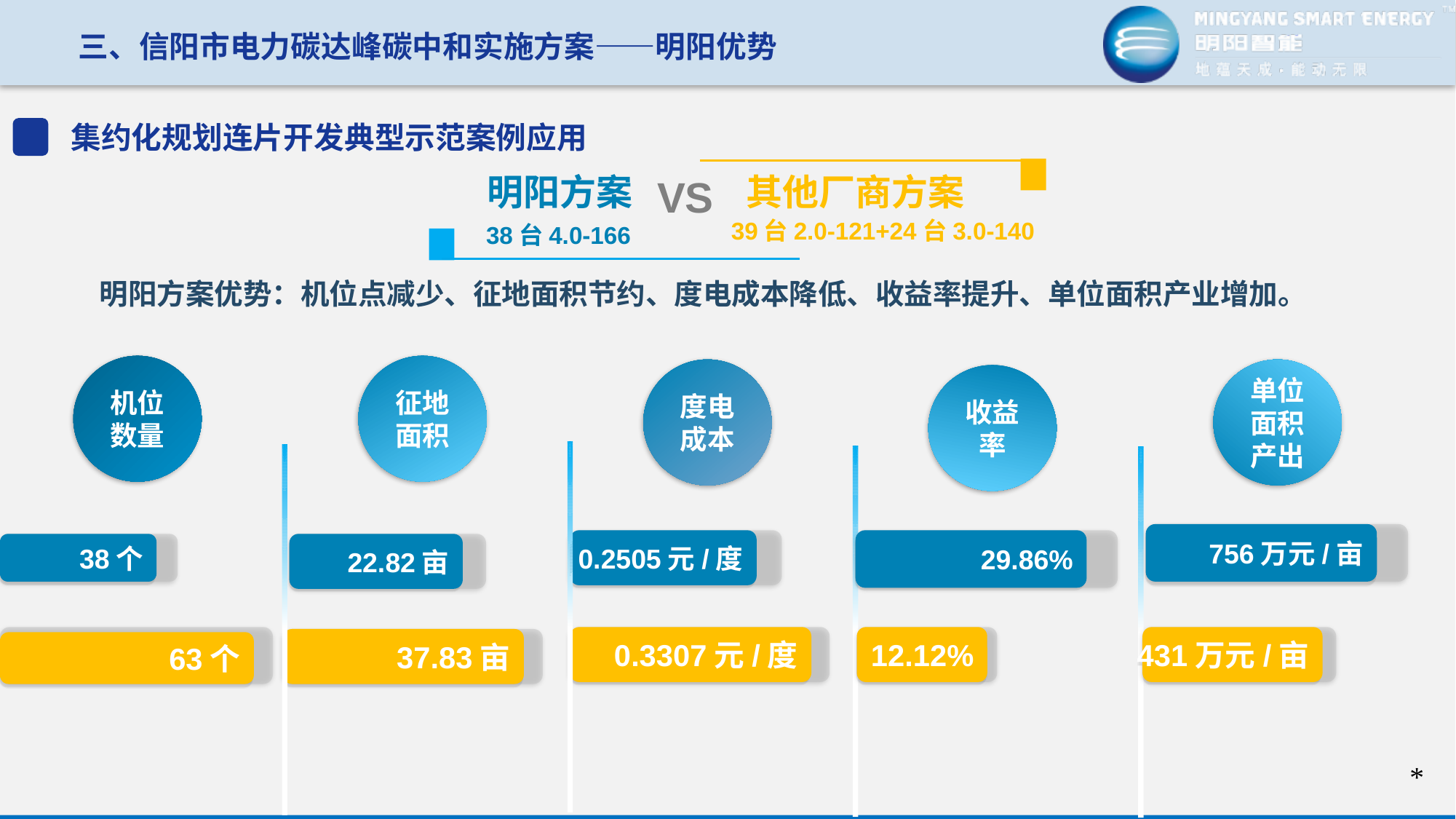

三、信阳市电力碳达峰碳中和实施方案——明阳优势
集约化规划连片开发典型示范案例应用

明阳方案
其他厂商方案
VS
39台2.0-121+24台3.0-140
38台4.0-166

明阳方案优势：机位点减少、征地面积节约、度电成本降低、收益率提升、单位面积产业增加。
征地面积
机位数量
单位面积产出
度电成本
收益率

756万元/亩

0.2505元/度

29.86%

38个

22.82亩

12.12%

431万元/亩

0.3307元/度

63个

37.83亩
*